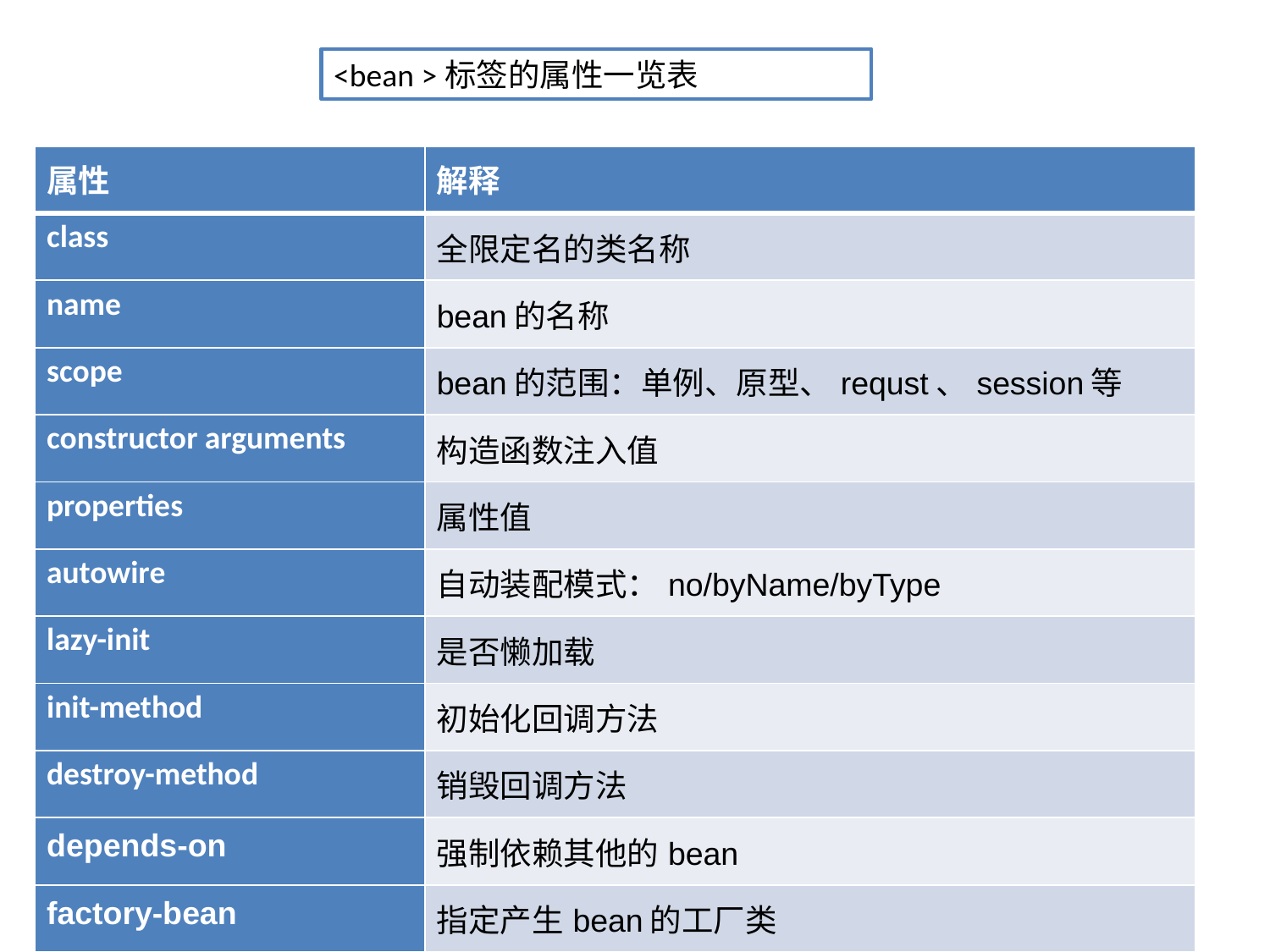

<bean >标签的属性一览表
| 属性 | 解释 |
| --- | --- |
| class | 全限定名的类名称 |
| name | bean的名称 |
| scope | bean的范围：单例、原型、requst、session等 |
| constructor arguments | 构造函数注入值 |
| properties | 属性值 |
| autowire | 自动装配模式：no/byName/byType |
| lazy-init | 是否懒加载 |
| init-method | 初始化回调方法 |
| destroy-method | 销毁回调方法 |
| depends-on | 强制依赖其他的bean |
| factory-bean | 指定产生bean的工厂类 |
| factory-method | 执行产生bean的工厂方法 |